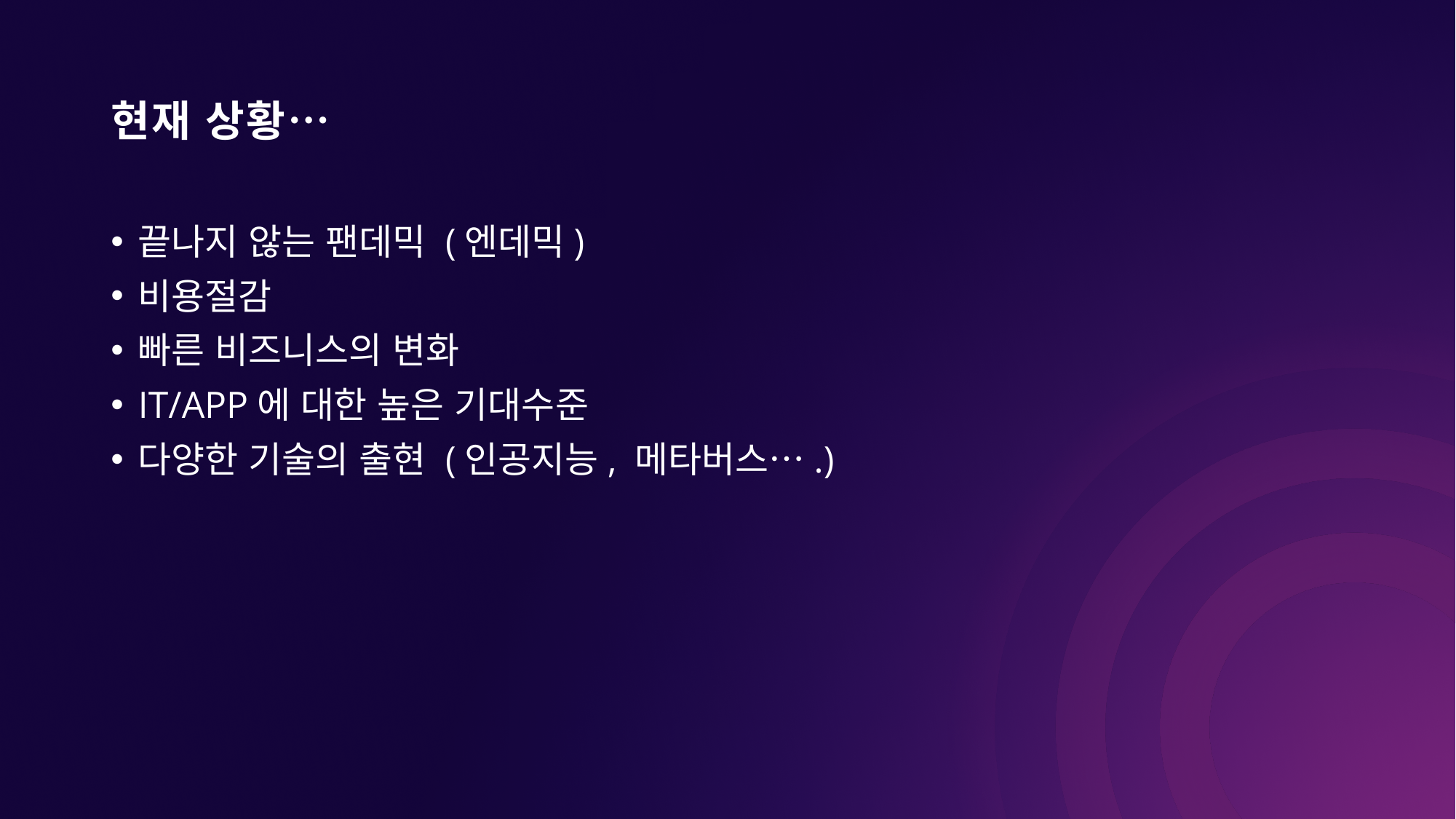

# 현재 상황…
끝나지 않는 팬데믹 (엔데믹)
비용절감
빠른 비즈니스의 변화
IT/APP에 대한 높은 기대수준
다양한 기술의 출현 (인공지능, 메타버스….)